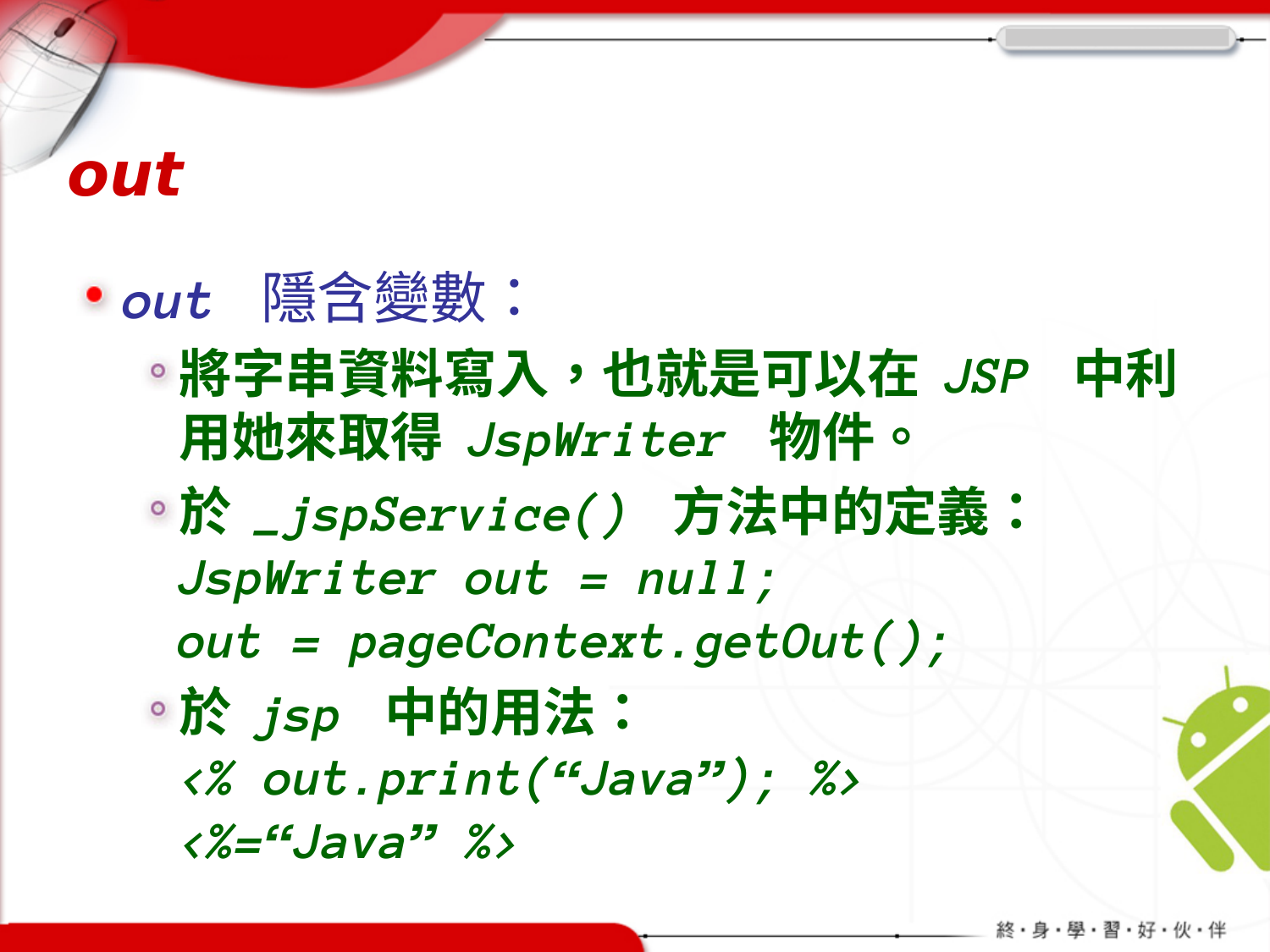

# out
out 隱含變數：
將字串資料寫入，也就是可以在 JSP 中利用她來取得 JspWriter 物件。
於 _jspService() 方法中的定義：
JspWriter out = null;
out = pageContext.getOut();
於 jsp 中的用法：
<% out.print(“Java”); %>
<%=“Java” %>